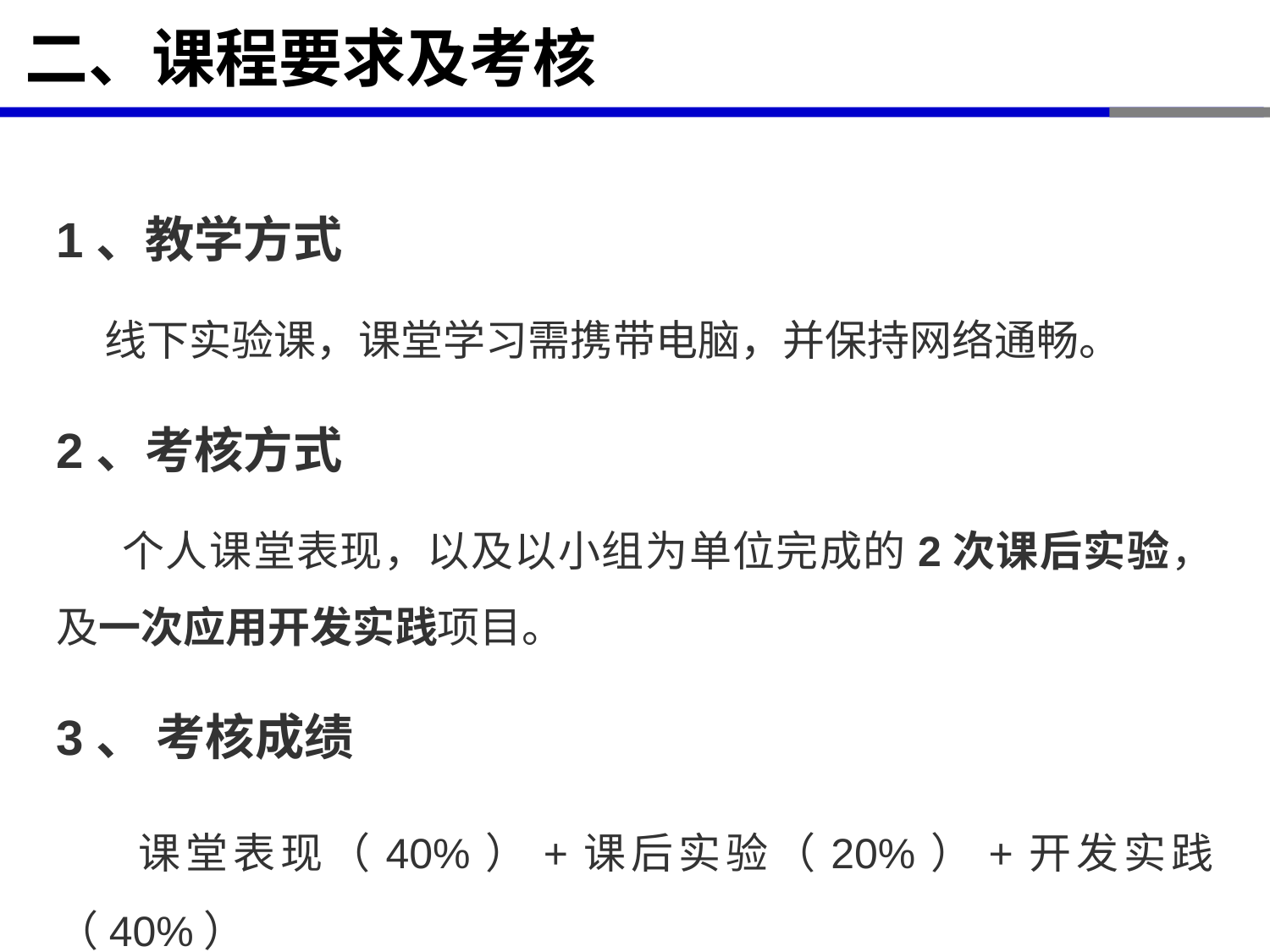

# 二、课程要求及考核
1、教学方式
    线下实验课，课堂学习需携带电脑，并保持网络通畅。
2、考核方式
     个人课堂表现，以及以小组为单位完成的2次课后实验，及一次应用开发实践项目。
3、 考核成绩
    课堂表现（40%）+课后实验（20%）+开发实践（40%）